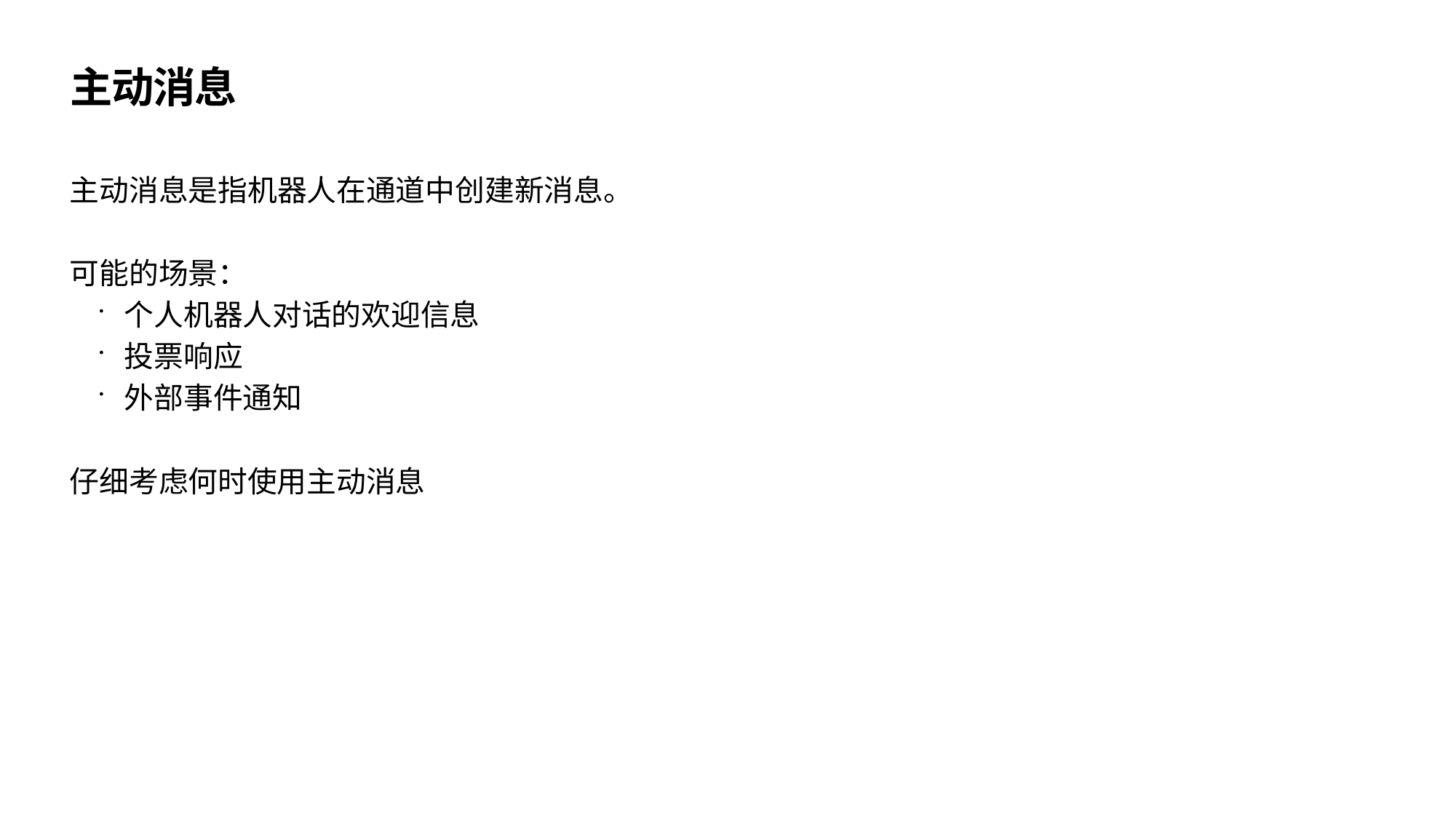

# 主动消息
主动消息是指机器人在通道中创建新消息。

可能的场景：
个人机器人对话的欢迎信息
投票响应
外部事件通知

仔细考虑何时使用主动消息